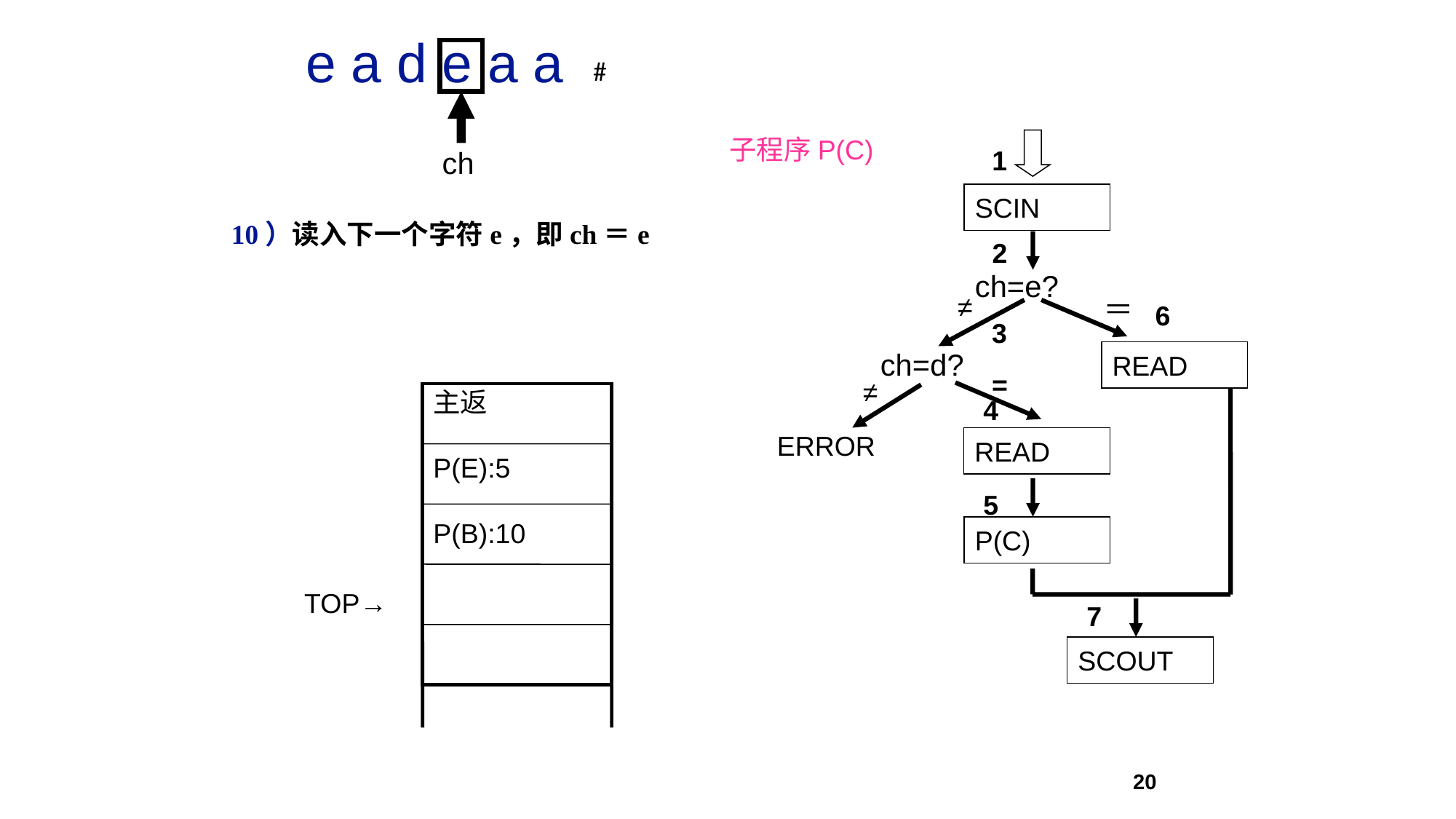

e a d e a a

ch
#
子程序P(C)

1
SCIN
2

ch=e?
≠
＝
6

3
ch=d?
READ
=
≠

4

ERROR
READ

5
P(C)

7

SCOUT
10）读入下一个字符e，即ch＝e
主返

P(E):5

P(B):10

TOP→

20